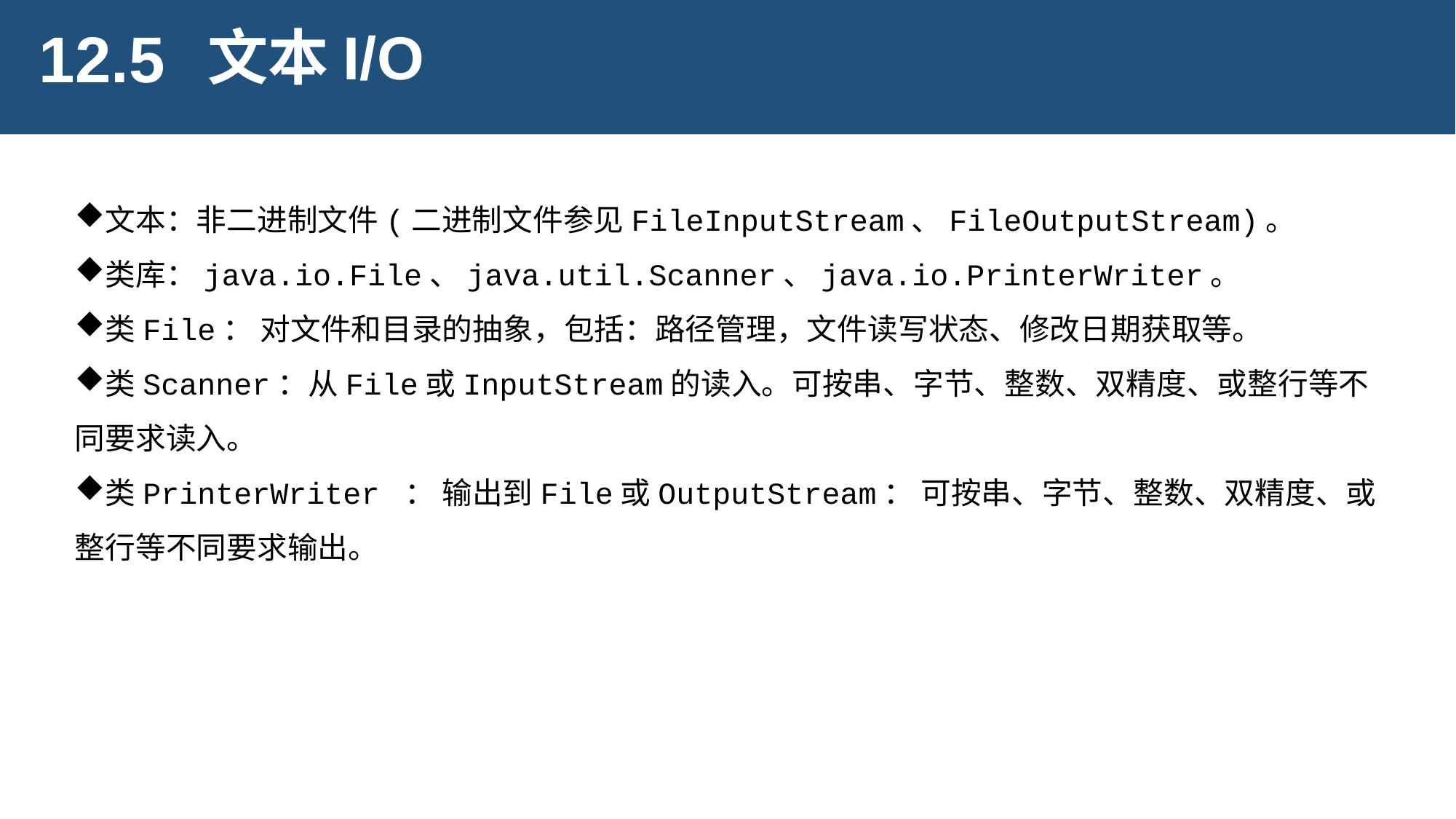

12.5
文本I/O
文本：非二进制文件(二进制文件参见FileInputStream、FileOutputStream)。
类库：java.io.File、java.util.Scanner、java.io.PrinterWriter。
类File： 对文件和目录的抽象，包括：路径管理，文件读写状态、修改日期获取等。
类Scanner：从File或InputStream的读入。可按串、字节、整数、双精度、或整行等不同要求读入。
类PrinterWriter ： 输出到File或OutputStream： 可按串、字节、整数、双精度、或整行等不同要求输出。